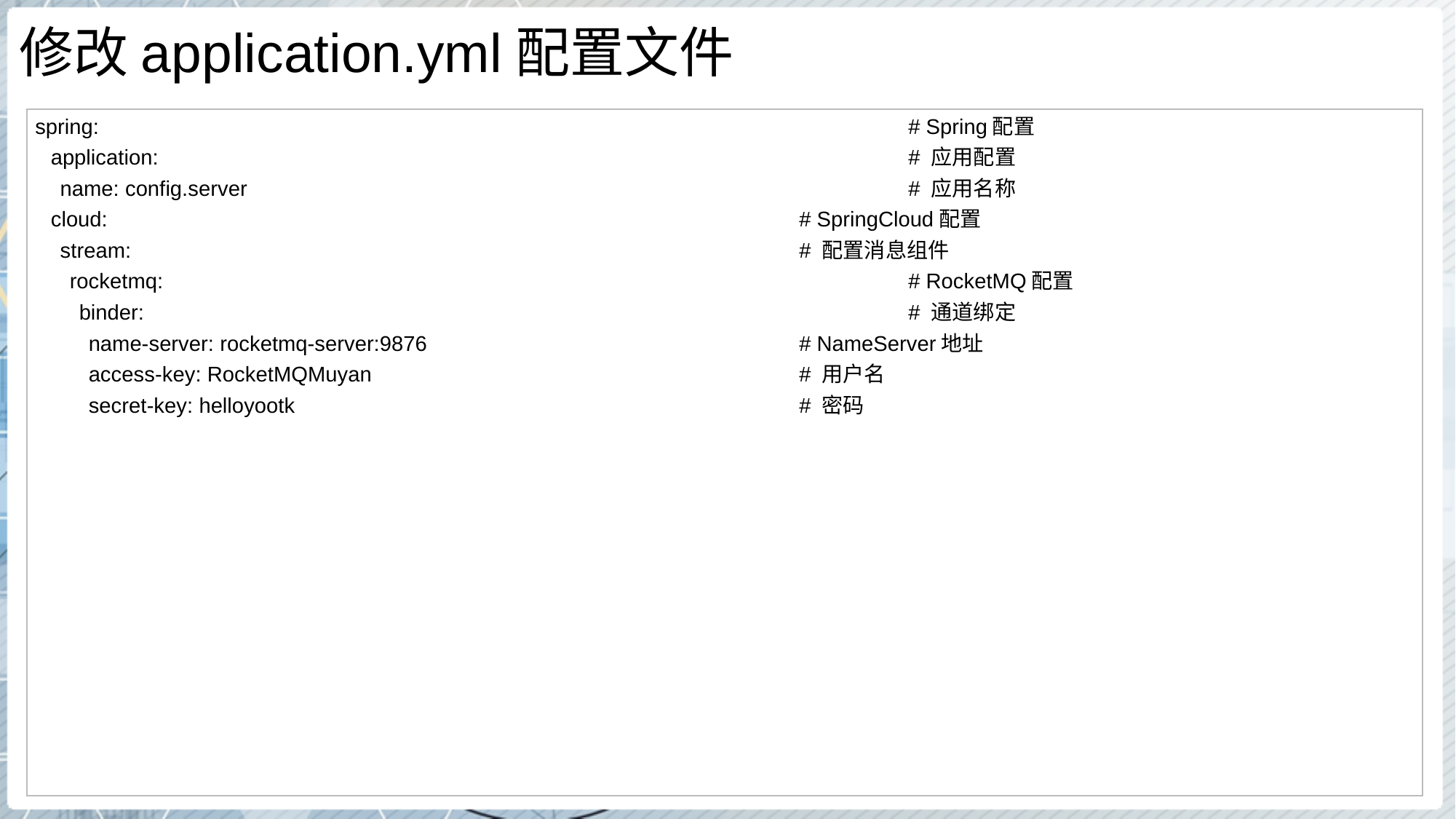

# 修改application.yml配置文件
| spring: # Spring配置 application: # 应用配置 name: config.server # 应用名称 cloud: # SpringCloud配置 stream: # 配置消息组件 rocketmq: # RocketMQ配置 binder: # 通道绑定 name-server: rocketmq-server:9876 # NameServer地址 access-key: RocketMQMuyan # 用户名 secret-key: helloyootk # 密码 |
| --- |